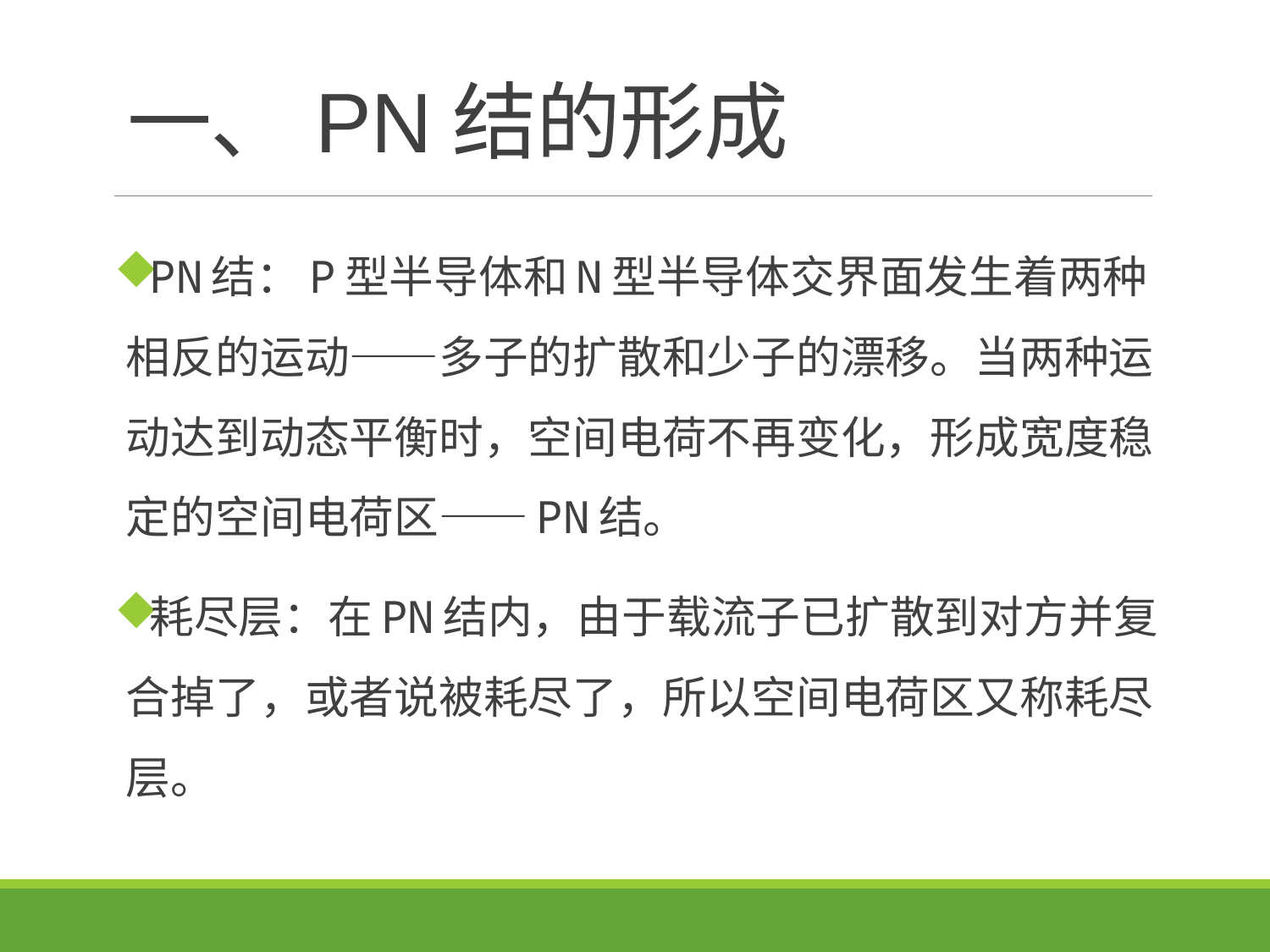

# 一、PN结的形成
PN结：P型半导体和N型半导体交界面发生着两种相反的运动——多子的扩散和少子的漂移。当两种运动达到动态平衡时，空间电荷不再变化，形成宽度稳定的空间电荷区——PN结。
耗尽层：在PN结内，由于载流子已扩散到对方并复合掉了，或者说被耗尽了，所以空间电荷区又称耗尽层。